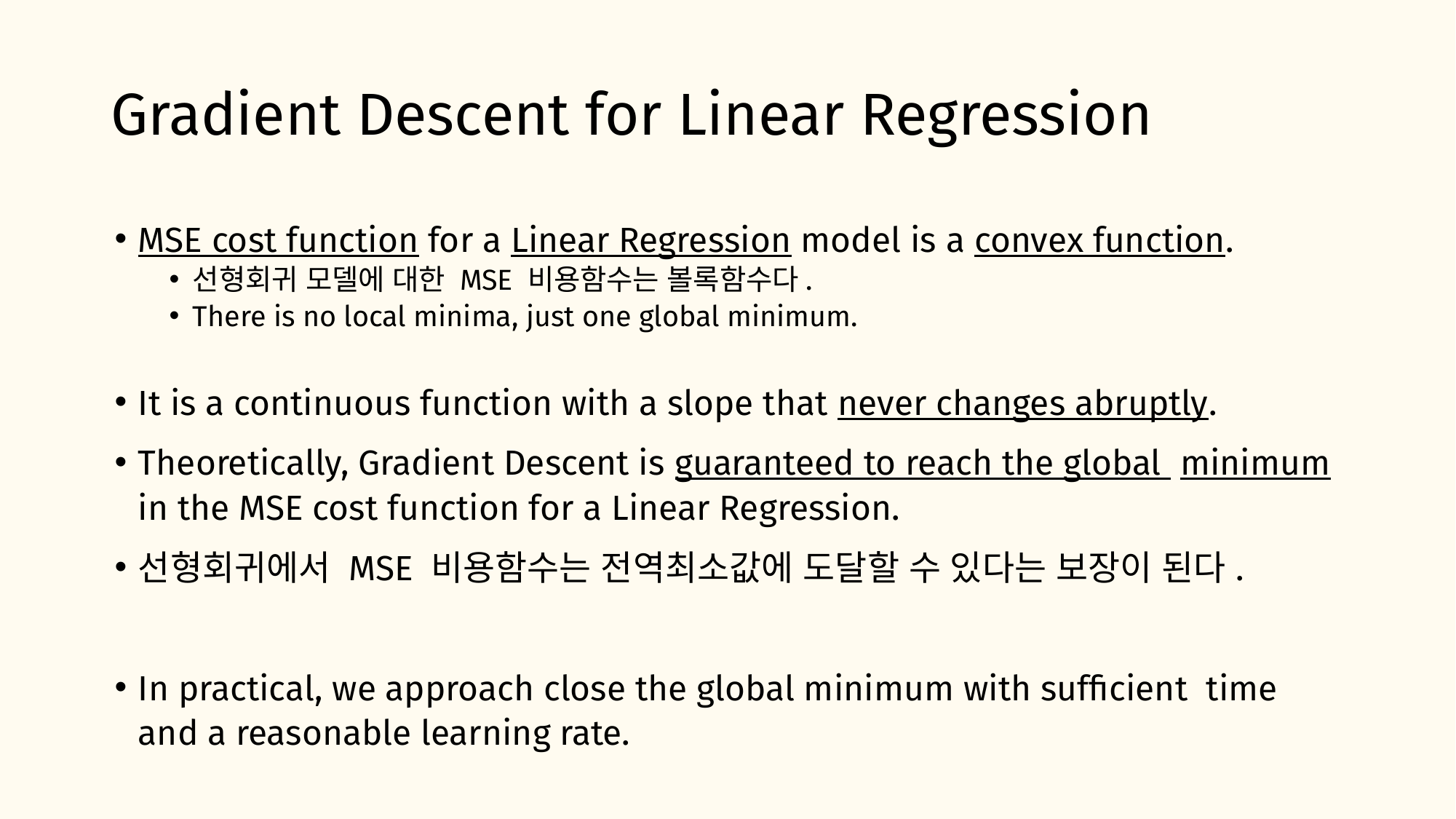

# Gradient Descent for Linear Regression
MSE cost function for a Linear Regression model is a convex function.
선형회귀 모델에 대한 MSE 비용함수는 볼록함수다.
There is no local minima, just one global minimum.

It is a continuous function with a slope that never changes abruptly.
Theoretically, Gradient Descent is guaranteed to reach the global  minimum in the MSE cost function for a Linear Regression.
선형회귀에서 MSE 비용함수는 전역최소값에 도달할 수 있다는 보장이 된다.

In practical, we approach close the global minimum with sufficient  time and a reasonable learning rate.